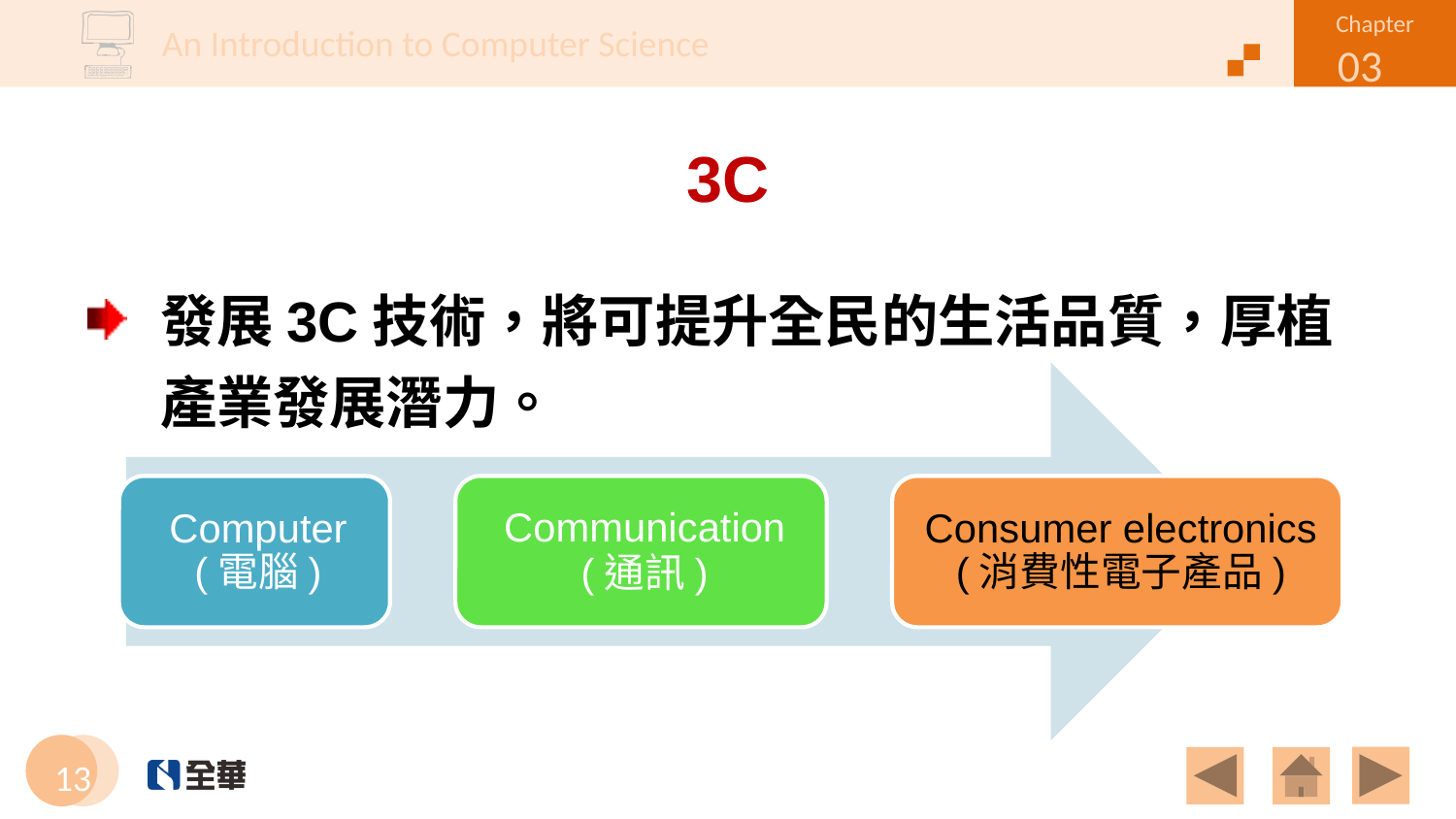

# 3C
發展3C技術，將可提升全民的生活品質，厚植產業發展潛力。

Computer
(電腦)
Communication
(通訊)
Consumer electronics
(消費性電子產品)